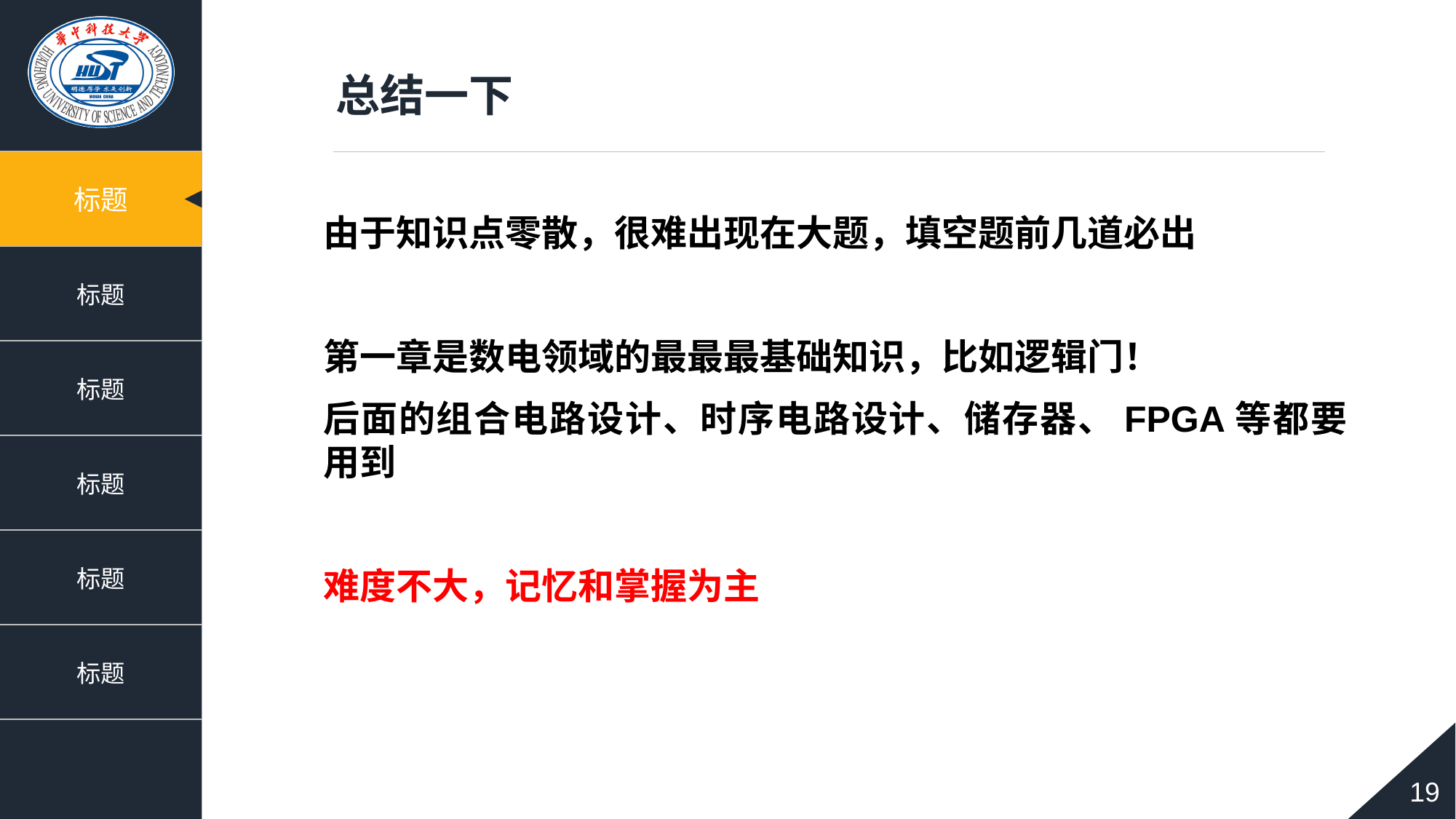

总结一下
由于知识点零散，很难出现在大题，填空题前几道必出

第一章是数电领域的最最最基础知识，比如逻辑门！
后面的组合电路设计、时序电路设计、储存器、FPGA等都要用到

难度不大，记忆和掌握为主